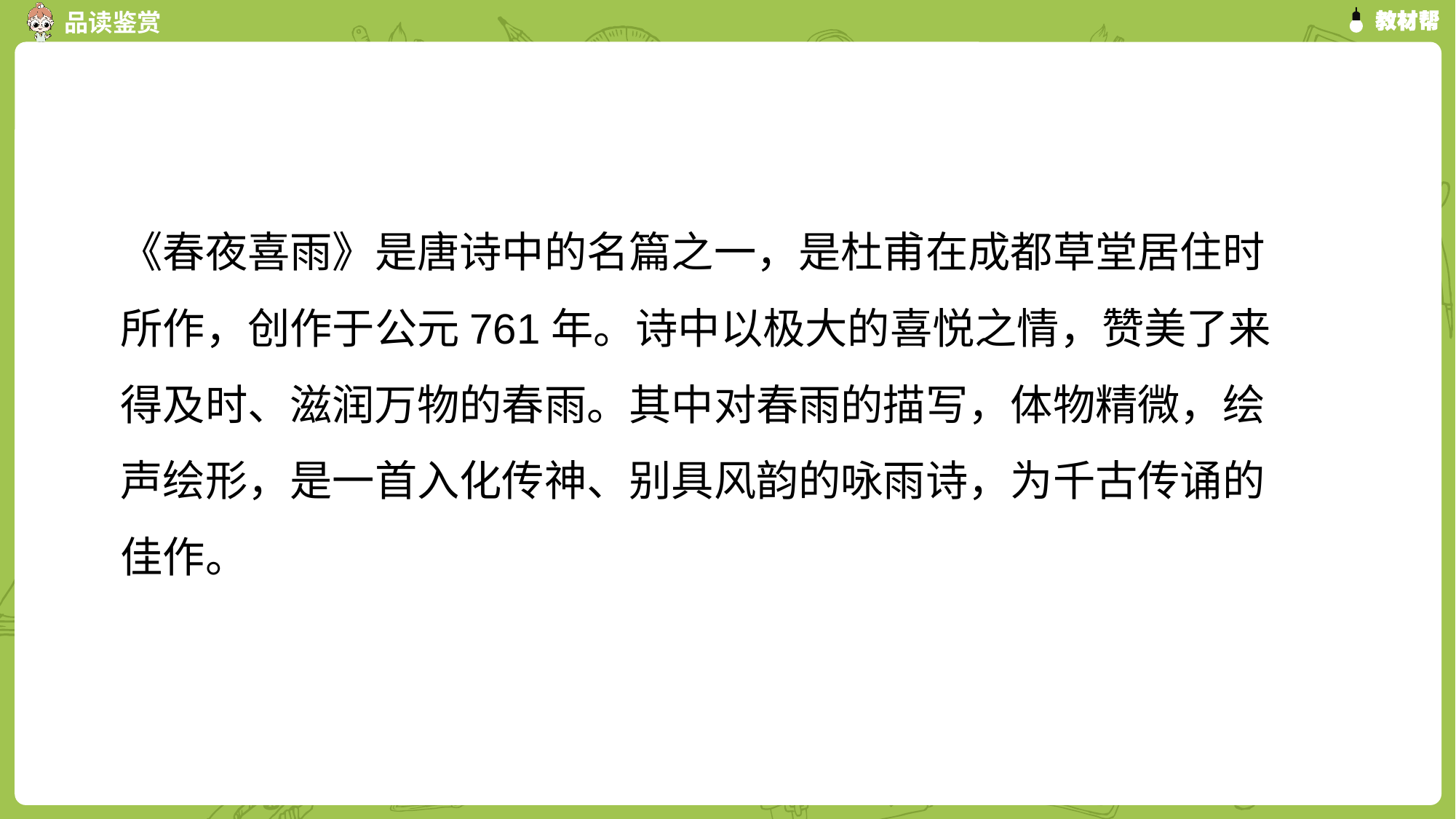

《春夜喜雨》是唐诗中的名篇之一，是杜甫在成都草堂居住时所作，创作于公元761年。诗中以极大的喜悦之情，赞美了来得及时、滋润万物的春雨。其中对春雨的描写，体物精微，绘声绘形，是一首入化传神、别具风韵的咏雨诗，为千古传诵的佳作。